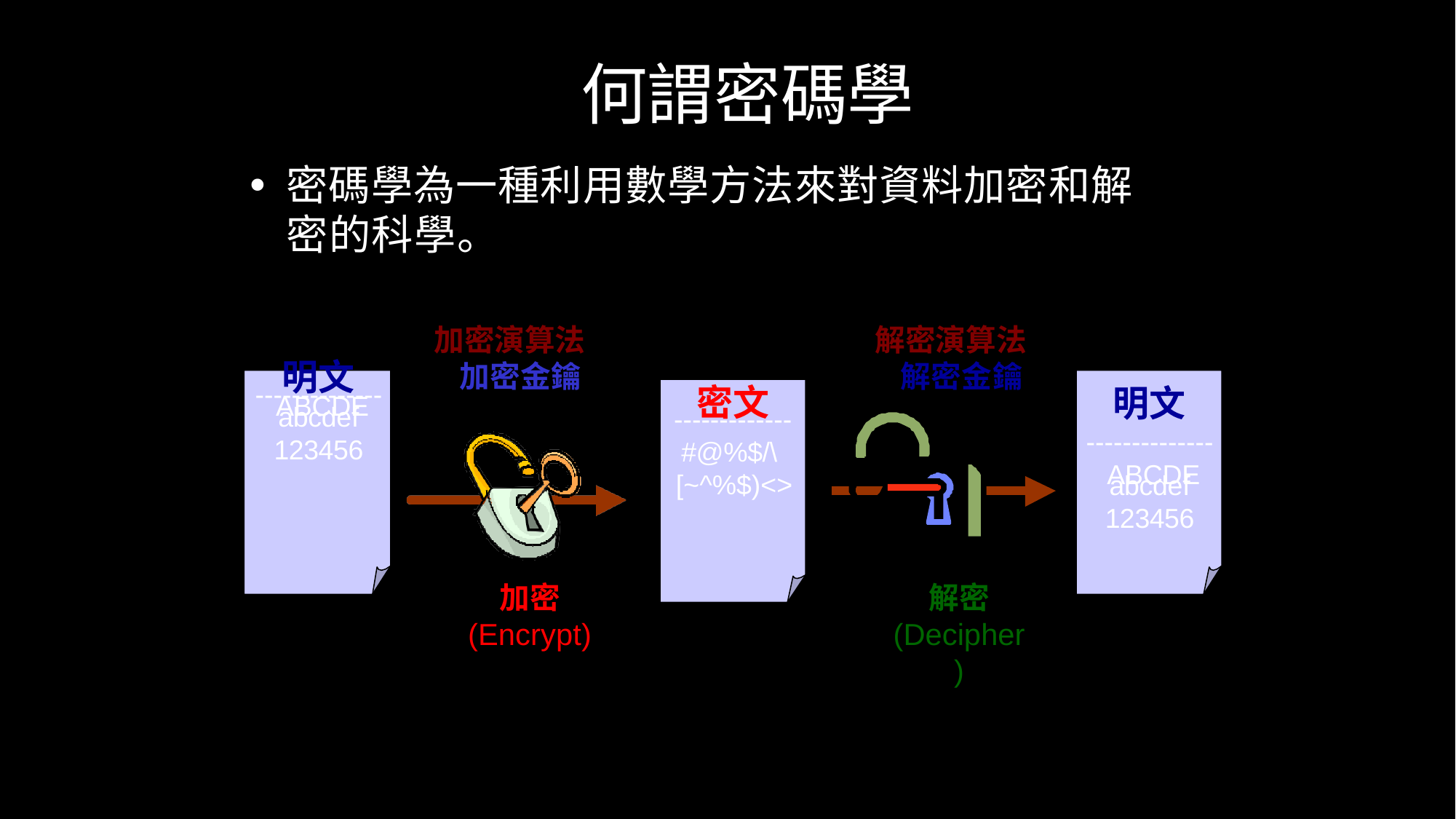

何謂密碼學
•	密碼學為一種利用數學方法來對資料加密和解  密的科學。
加密演算法  加密金鑰
解密演算法  解密金鑰

明文
--------------  ABCDE
abcdef
123456
明文
--------------  ABCDE
abcdef
123456

密文
-------------
#@%$/\  [~^%$)<>

加密
(Encrypt)
解密
(Decipher)